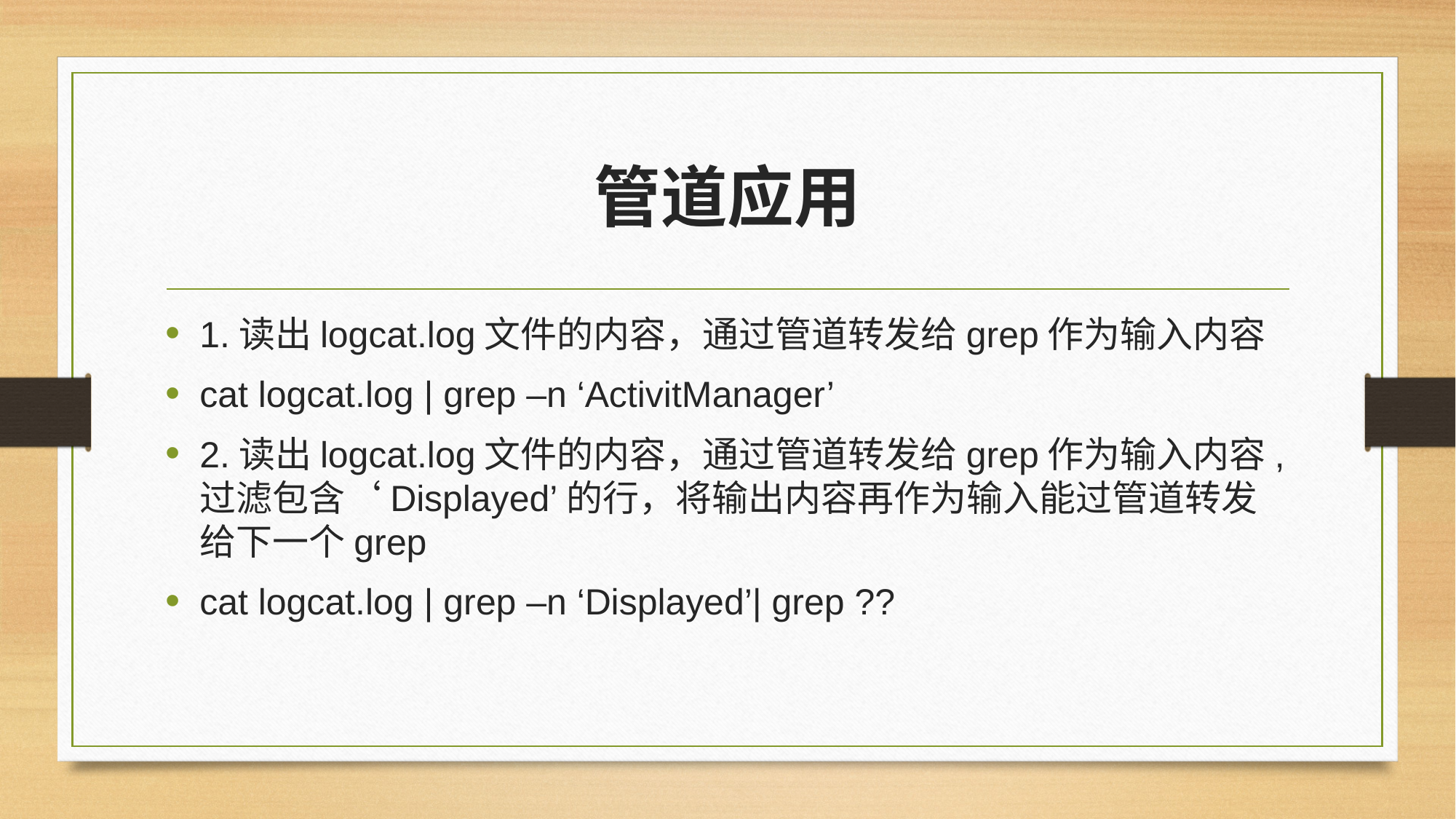

# 管道应用
1.读出logcat.log文件的内容，通过管道转发给grep作为输入内容
cat logcat.log | grep –n ‘ActivitManager’
2.读出logcat.log文件的内容，通过管道转发给grep作为输入内容,过滤包含‘Displayed’的行，将输出内容再作为输入能过管道转发给下一个grep
cat logcat.log | grep –n ‘Displayed’| grep ??